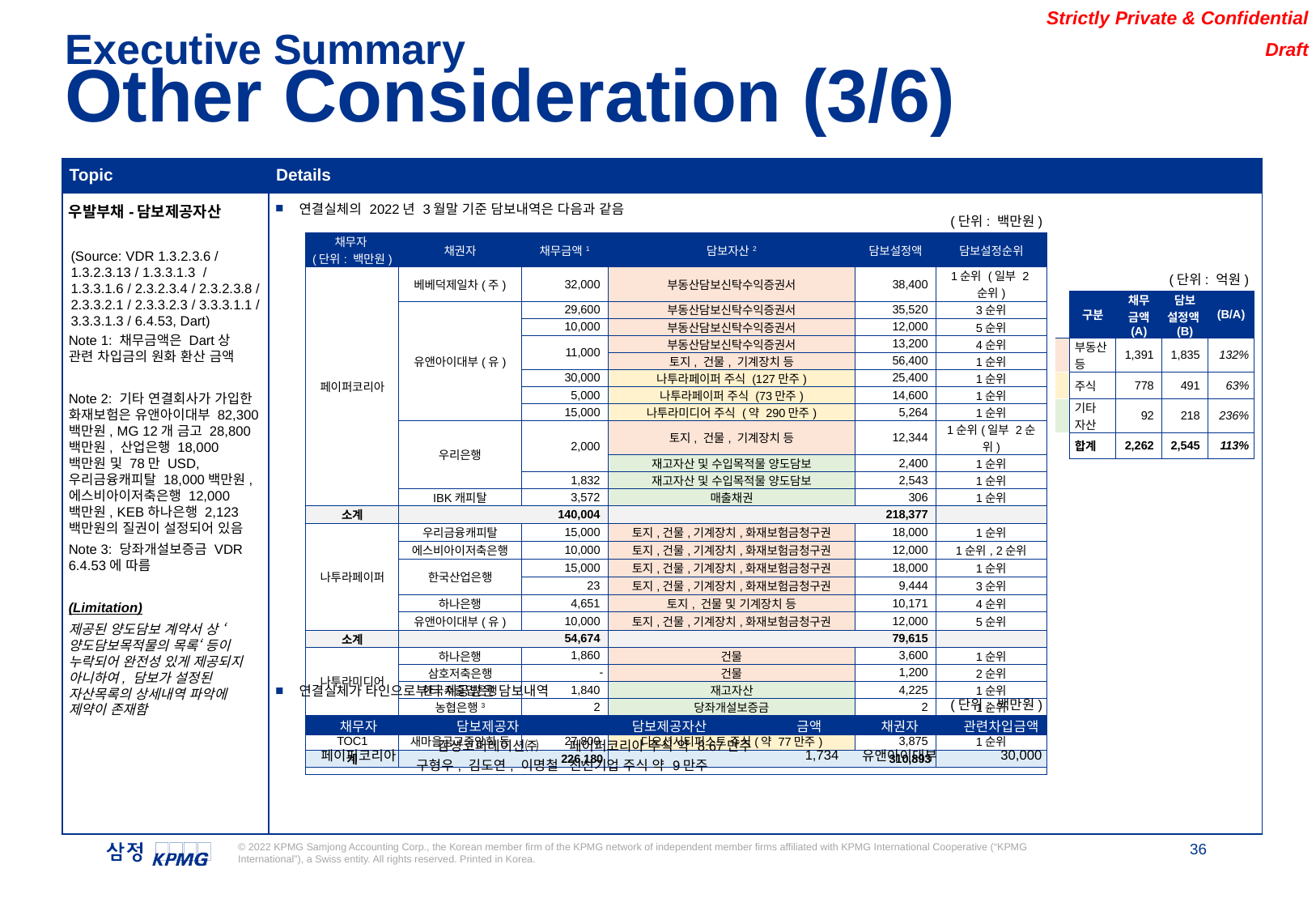

Executive Summary
Other Consideration (3/6)
| Topic | Details |
| --- | --- |
| 우발부채-담보제공자산 | 연결실체의 2022년 3월말 기준 담보내역은 다음과 같음 연결실체가 타인으로부터 제공받은 담보내역 |
(단위: 백만원)
| 채무자 (단위: 백만원) | 채권자 | 채무금액1 | 담보자산2 | 담보설정액 | 담보설정순위 |
| --- | --- | --- | --- | --- | --- |
| 페이퍼코리아 | 베베덕제일차(주) | 32,000 | 부동산담보신탁수익증권서 | 38,400 | 1순위 (일부 2순위) |
|  | 유앤아이대부(유) | 29,600 | 부동산담보신탁수익증권서 | 35,520 | 3순위 |
|  |  | 10,000 | 부동산담보신탁수익증권서 | 12,000 | 5순위 |
|  |  | 11,000 | 부동산담보신탁수익증권서 | 13,200 | 4순위 |
|  |  |  | 토지, 건물, 기계장치 등 | 56,400 | 1순위 |
|  |  | 30,000 | 나투라페이퍼 주식 (127만주) | 25,400 | 1순위 |
|  |  | 5,000 | 나투라페이퍼 주식 (73만주) | 14,600 | 1순위 |
|  |  | 15,000 | 나투라미디어 주식 (약 290만주) | 5,264 | 1순위 |
|  | 우리은행 | 2,000 | 토지, 건물, 기계장치 등 | 12,344 | 1순위(일부 2순위) |
|  |  |  | 재고자산 및 수입목적물 양도담보 | 2,400 | 1순위 |
|  |  | 1,832 | 재고자산 및 수입목적물 양도담보 | 2,543 | 1순위 |
|  | IBK캐피탈 | 3,572 | 매출채권 | 306 | 1순위 |
| 소계 |  | 140,004 |  | 218,377 |  |
| 나투라페이퍼 | 우리금융캐피탈 | 15,000 | 토지,건물,기계장치,화재보험금청구권 | 18,000 | 1순위 |
|  | 에스비아이저축은행 | 10,000 | 토지,건물,기계장치,화재보험금청구권 | 12,000 | 1순위, 2순위 |
|  | 한국산업은행 | 15,000 | 토지,건물,기계장치,화재보험금청구권 | 18,000 | 1순위 |
|  |  | 23 | 토지,건물,기계장치,화재보험금청구권 | 9,444 | 3순위 |
|  | 하나은행 | 4,651 | 토지, 건물 및 기계장치 등 | 10,171 | 4순위 |
|  | 유앤아이대부(유) | 10,000 | 토지,건물,기계장치,화재보험금청구권 | 12,000 | 5순위 |
| 소계 |  | 54,674 |  | 79,615 |  |
| 나투라미디어 | 하나은행 | 1,860 | 건물 | 3,600 | 1순위 |
|  | 삼호저축은행 | - | 건물 | 1,200 | 2순위 |
|  | 한국수출입은행 | 1,840 | 재고자산 | 4,225 | 1순위 |
|  | 농협은행3 | 2 | 당좌개설보증금 | 2 | 1순위 |
| 소계 |  | 3,702 |  | 9,027 |  |
| TOC1 | 새마을금고중앙회 등 | 27,800 | 디오션시티퍼스트 주식(약 77만주) | 3,875 | 1순위 |
| 계 |  | 226,180 |  | 310,893 |  |
(Source: VDR 1.3.2.3.6 / 1.3.2.3.13 / 1.3.3.1.3  / 1.3.3.1.6 / 2.3.2.3.4 / 2.3.2.3.8 / 2.3.3.2.1 / 2.3.3.2.3 / 3.3.3.1.1 / 3.3.3.1.3 / 6.4.53, Dart)
(단위: 억원)
|  | 구분 | 채무 금액 (A) | 담보 설정액(B) | (B/A) |
| --- | --- | --- | --- | --- |
|  | 부동산 등 | 1,391 | 1,835 | 132% |
|  | 주식 | 778 | 491 | 63% |
|  | 기타 자산 | 92 | 218 | 236% |
|  | 합계 | 2,262 | 2,545 | 113% |
Note 1: 채무금액은 Dart상 관련 차입금의 원화 환산 금액

Note 2: 기타 연결회사가 가입한 화재보험은 유앤아이대부 82,300백만원, MG 12개 금고 28,800백만원, 산업은행 18,000백만원 및 78만 USD, 우리금융캐피탈 18,000백만원, 에스비아이저축은행 12,000백만원, KEB하나은행 2,123백만원의 질권이 설정되어 있음
Note 3: 당좌개설보증금 VDR 6.4.53에 따름

(Limitation)
제공된 양도담보 계약서 상 ‘양도담보목적물의 목록‘ 등이 누락되어 완전성 있게 제공되지 아니하여, 담보가 설정된 자산목록의 상세내역 파악에 제약이 존재함
(단위: 백만원)
| 채무자 | 담보제공자 | 담보제공자산 | 금액 | 채권자 | 관련차입금액 |
| --- | --- | --- | --- | --- | --- |
| 페이퍼코리아 | 감성코퍼레이션㈜ | 페이퍼코리아 주식 약 8.67만주 | 1,734 | 유앤아이대부 | 30,000 |
|  | 구형우, 김도연, 이명철 | 진선기업 주식 약 9만주 |  |  |  |